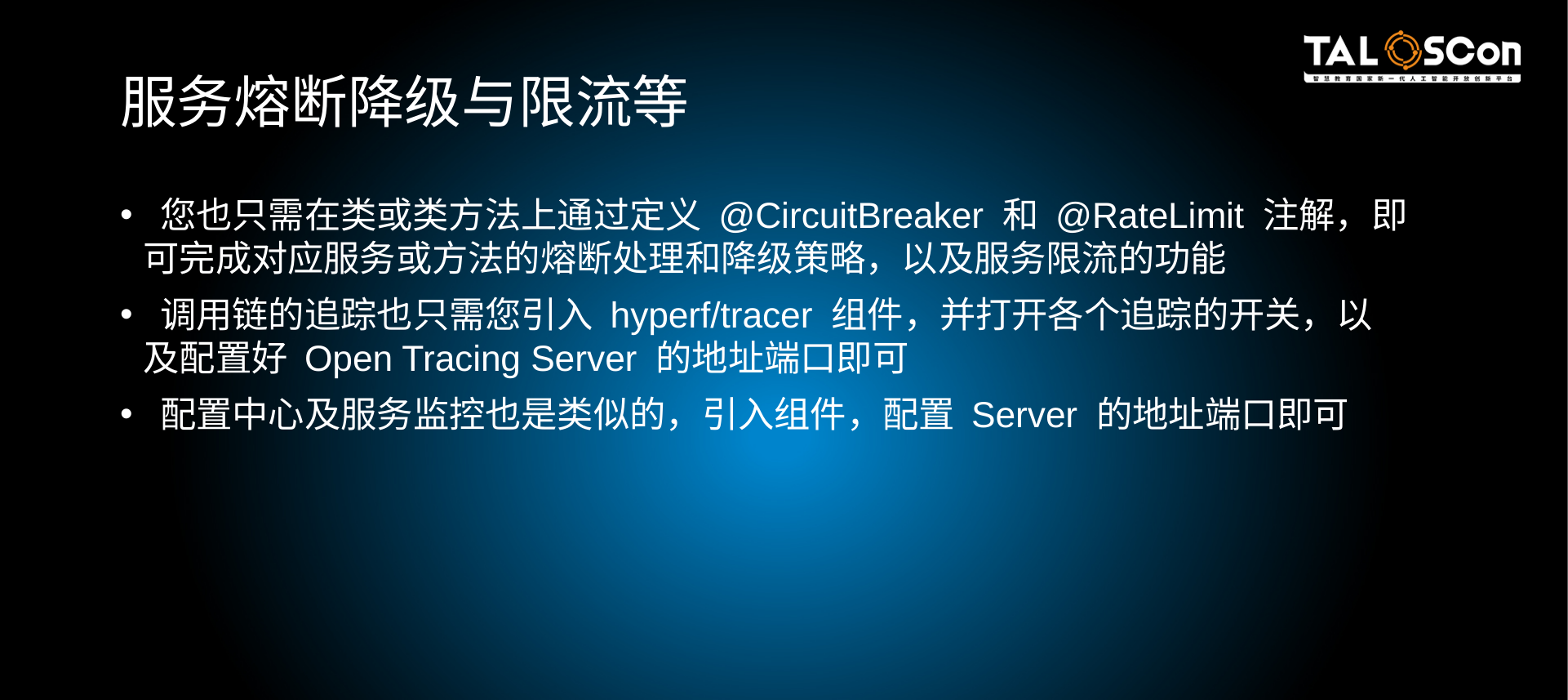

# 服务熔断降级与限流等
 您也只需在类或类方法上通过定义 @CircuitBreaker 和 @RateLimit 注解，即可完成对应服务或方法的熔断处理和降级策略，以及服务限流的功能
 调用链的追踪也只需您引入 hyperf/tracer 组件，并打开各个追踪的开关，以及配置好 Open Tracing Server 的地址端口即可
 配置中心及服务监控也是类似的，引入组件，配置 Server 的地址端口即可